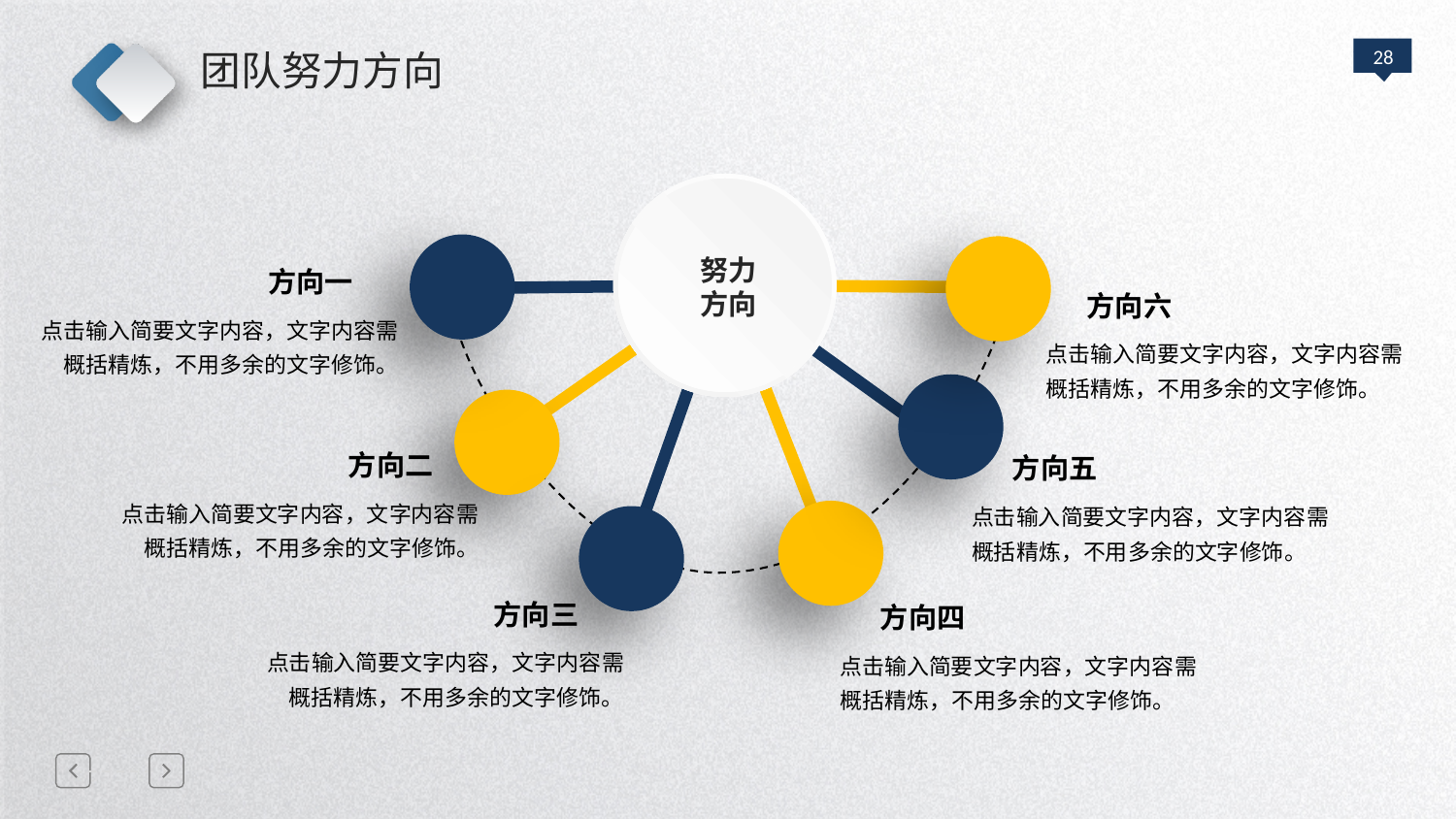

团队努力方向

努力
方向

方向一
方向六

点击输入简要文字内容，文字内容需概括精炼，不用多余的文字修饰。
点击输入简要文字内容，文字内容需概括精炼，不用多余的文字修饰。

方向二
方向五
点击输入简要文字内容，文字内容需概括精炼，不用多余的文字修饰。
点击输入简要文字内容，文字内容需概括精炼，不用多余的文字修饰。

方向三
方向四
点击输入简要文字内容，文字内容需概括精炼，不用多余的文字修饰。
点击输入简要文字内容，文字内容需概括精炼，不用多余的文字修饰。
延迟符